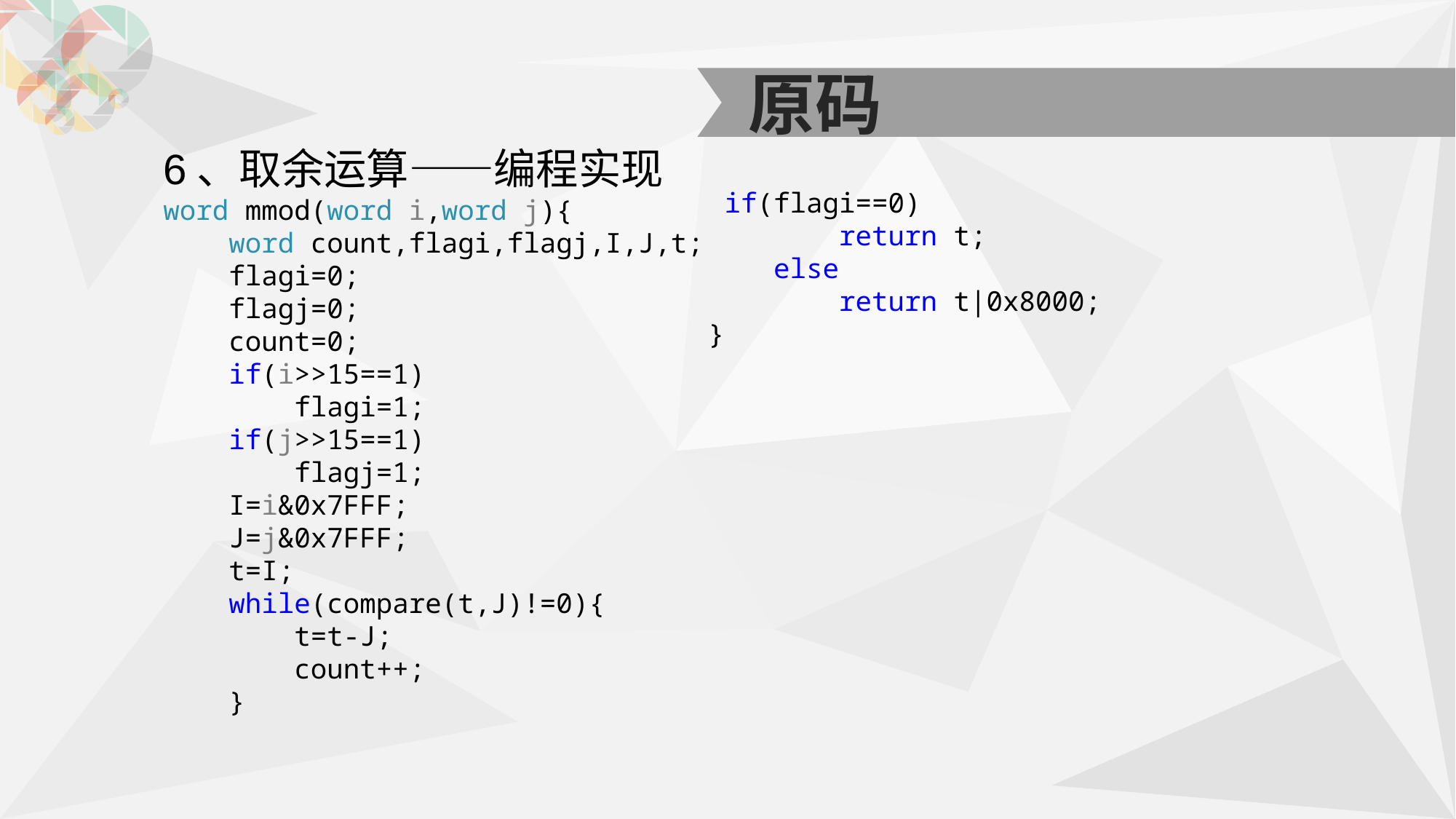

原码

6、取余运算——编程实现
word mmod(word i,word j){
    word count,flagi,flagj,I,J,t;
    flagi=0;
    flagj=0;
    count=0;
    if(i>>15==1)
        flagi=1;
    if(j>>15==1)
        flagj=1;
    I=i&0x7FFF;
    J=j&0x7FFF;
    t=I;
    while(compare(t,J)!=0){
        t=t-J;
        count++;
    }

 if(flagi==0)
        return t;
    else
        return t|0x8000;
}